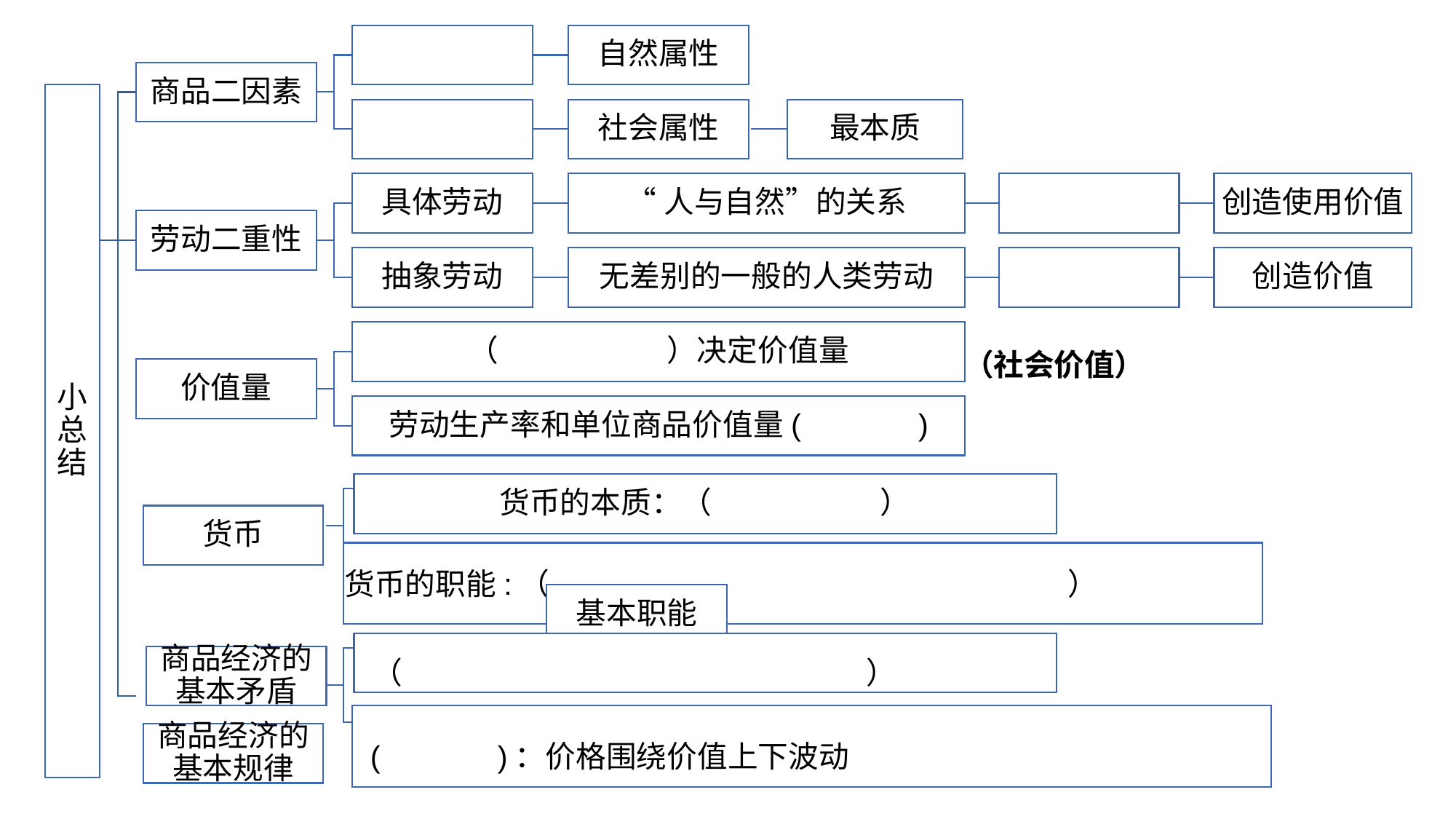

自然属性

商品二因素

社会属性
最本质

具体劳动
“人与自然”的关系

创造使用价值

劳动二重性

抽象劳动
无差别的一般的人类劳动

创造价值

（                         ）决定价值量

价值量

劳动生产率和单位商品价值量(              )
小总结

（社会价值）
货币的本质：（                         ）

货币

货币的职能:（                                                                             ）
基本职能
（                                                                     ）
商品经济的基本矛盾

(              )：价格围绕价值上下波动
商品经济的基本规律